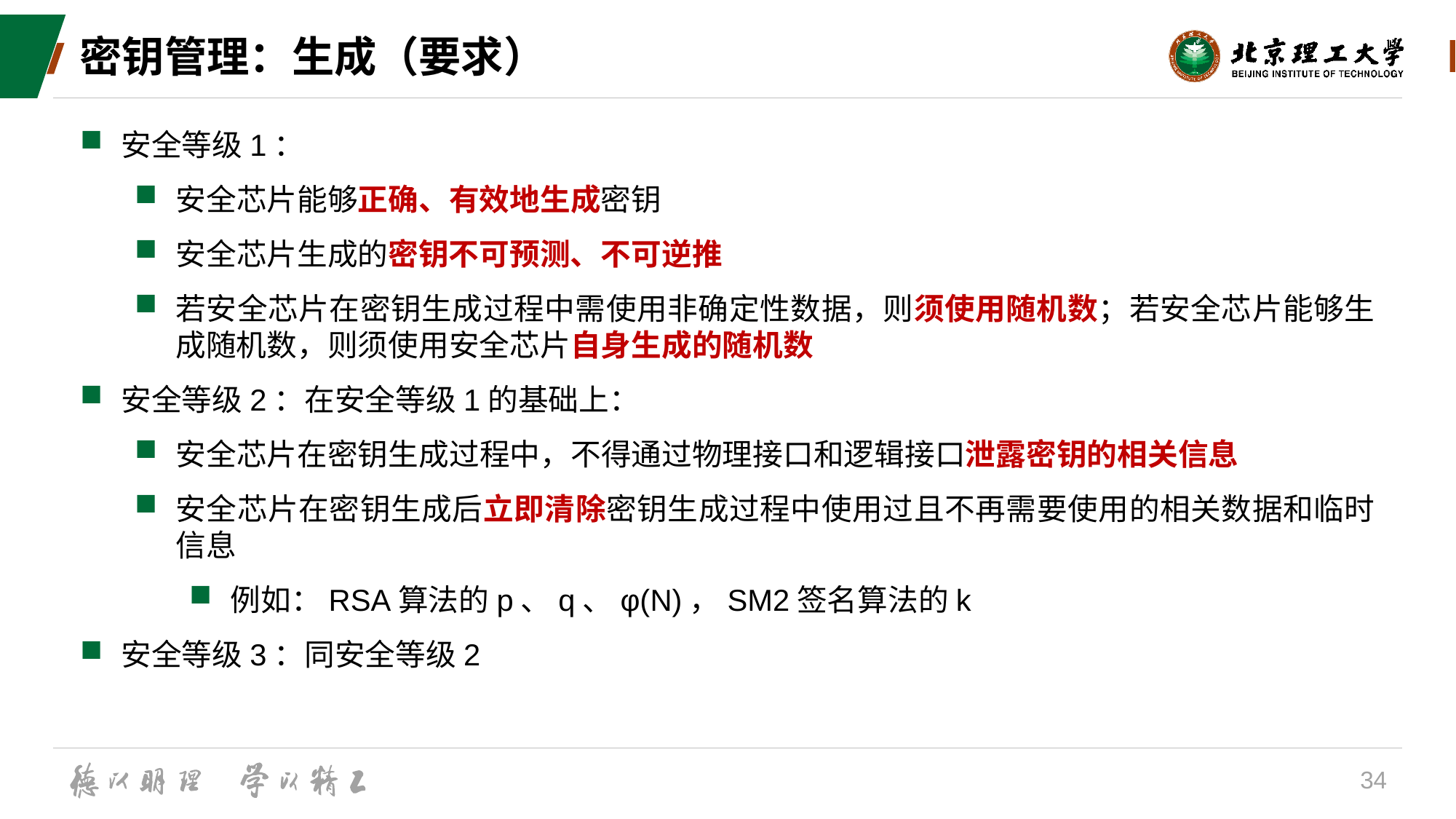

# 密钥管理：生成（要求）
安全等级1：
安全芯片能够正确、有效地生成密钥
安全芯片生成的密钥不可预测、不可逆推
若安全芯片在密钥生成过程中需使用非确定性数据，则须使用随机数；若安全芯片能够生成随机数，则须使用安全芯片自身生成的随机数
安全等级2：在安全等级1的基础上：
安全芯片在密钥生成过程中，不得通过物理接口和逻辑接口泄露密钥的相关信息
安全芯片在密钥生成后立即清除密钥生成过程中使用过且不再需要使用的相关数据和临时信息
例如：RSA算法的p、q、φ(N)，SM2签名算法的k
安全等级3：同安全等级2